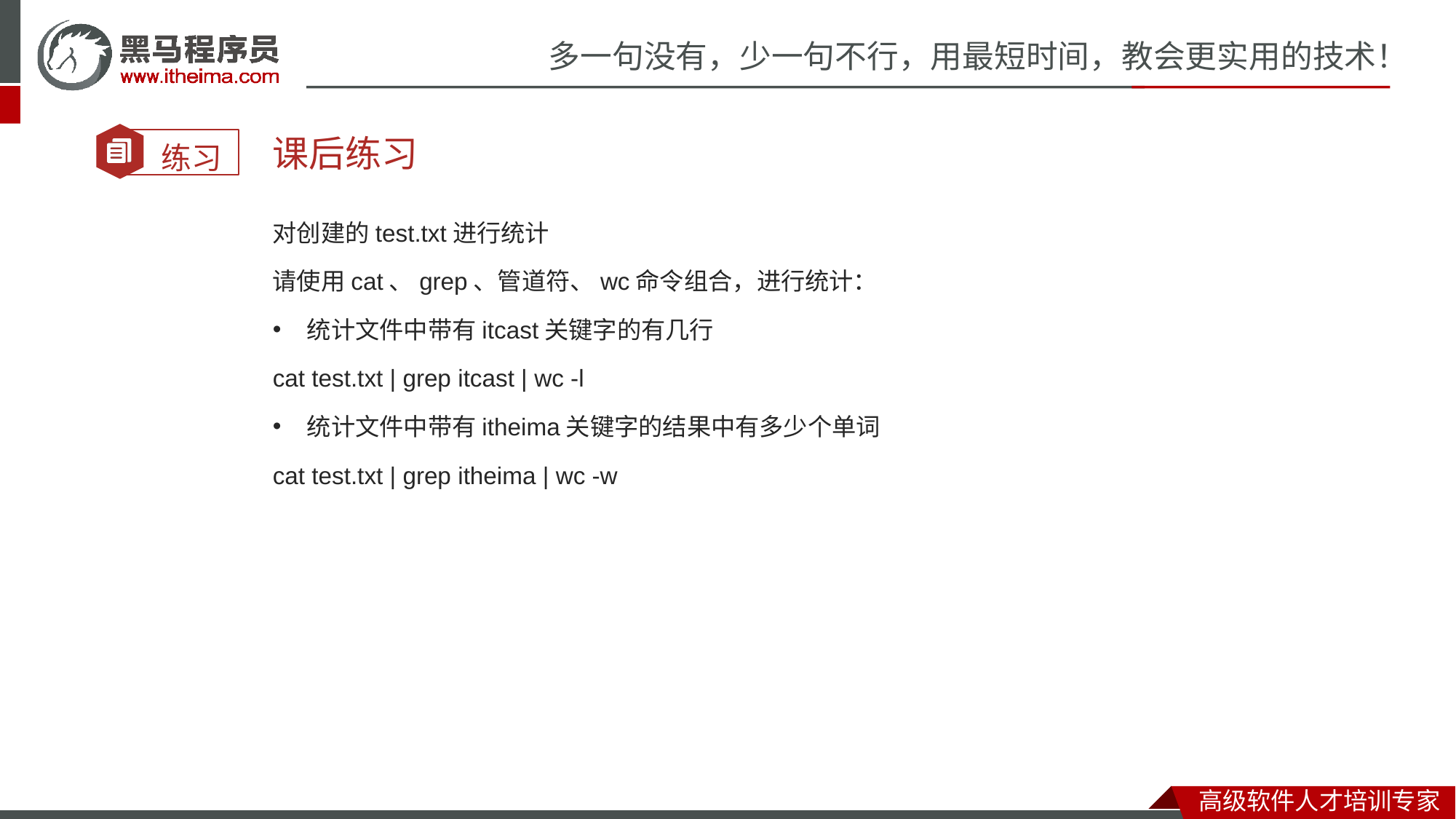

课后练习
对创建的test.txt进行统计
请使用cat、grep、管道符、wc命令组合，进行统计：
统计文件中带有itcast关键字的有几行
cat test.txt | grep itcast | wc -l
统计文件中带有itheima关键字的结果中有多少个单词
cat test.txt | grep itheima | wc -w